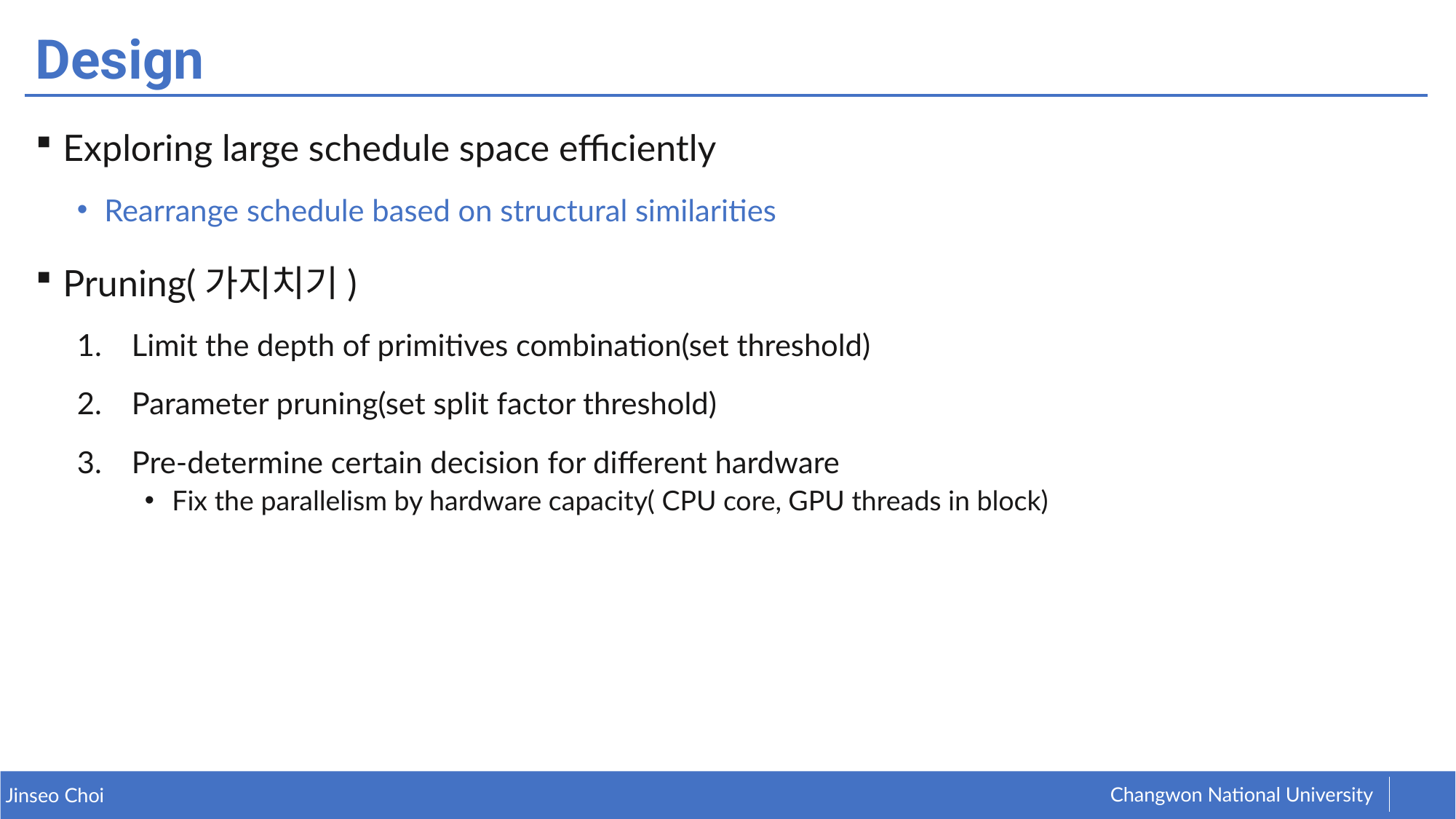

# Design
Exploring large schedule space efficiently
Rearrange schedule based on structural similarities
Pruning(가지치기)
Limit the depth of primitives combination(set threshold)
Parameter pruning(set split factor threshold)
Pre-determine certain decision for different hardware
Fix the parallelism by hardware capacity( CPU core, GPU threads in block)